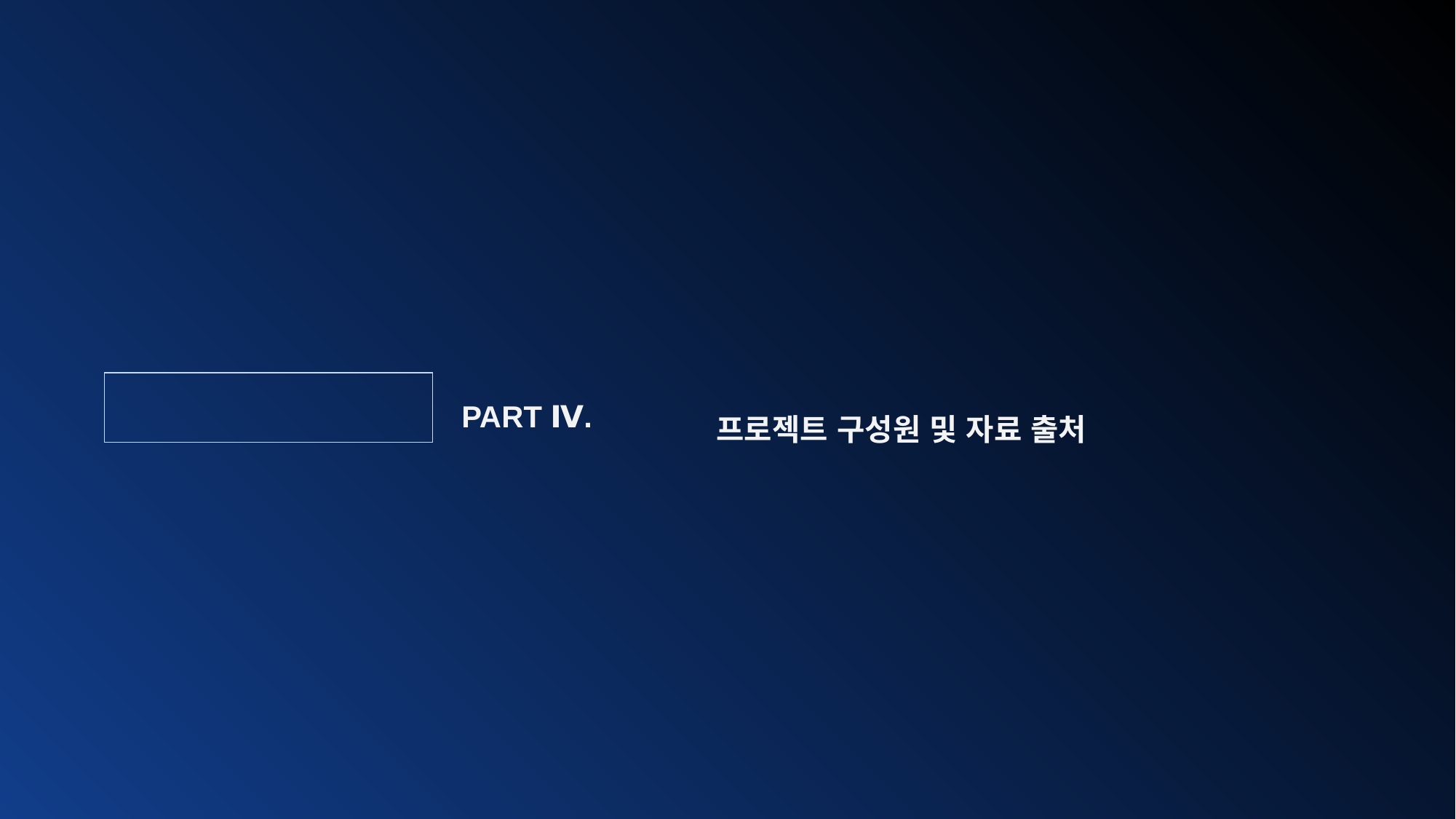

|  |
| --- |
| PART Ⅳ. | 프로젝트 구성원 및 자료 출처 |
| --- | --- |